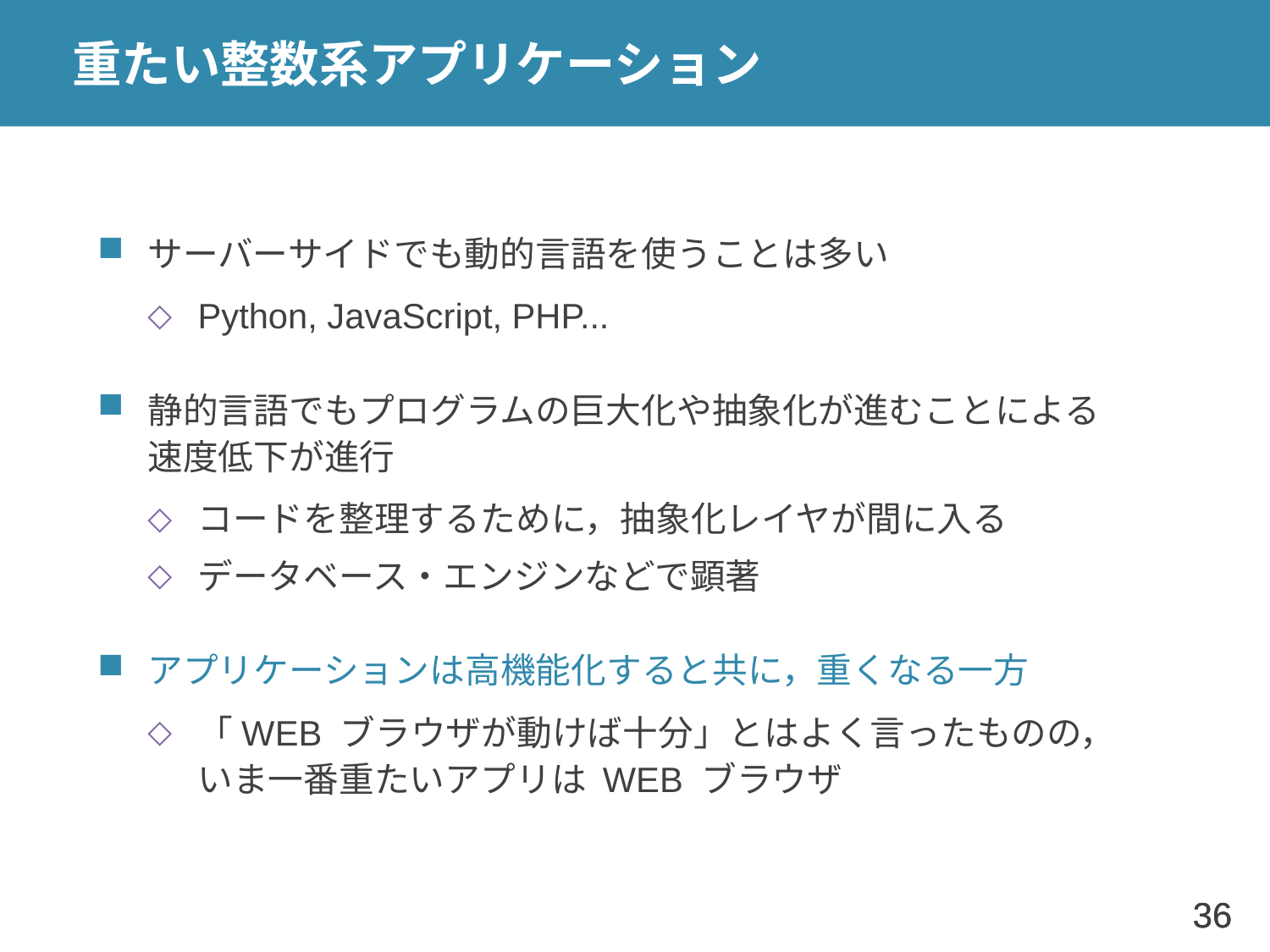

# 重たい整数系アプリケーション
サーバーサイドでも動的言語を使うことは多い
Python, JavaScript, PHP...
静的言語でもプログラムの巨大化や抽象化が進むことによる
速度低下が進行
コードを整理するために，抽象化レイヤが間に入る
データベース・エンジンなどで顕著
アプリケーションは高機能化すると共に，重くなる一方
「WEB ブラウザが動けば十分」とはよく言ったものの，
いま一番重たいアプリは WEB ブラウザ